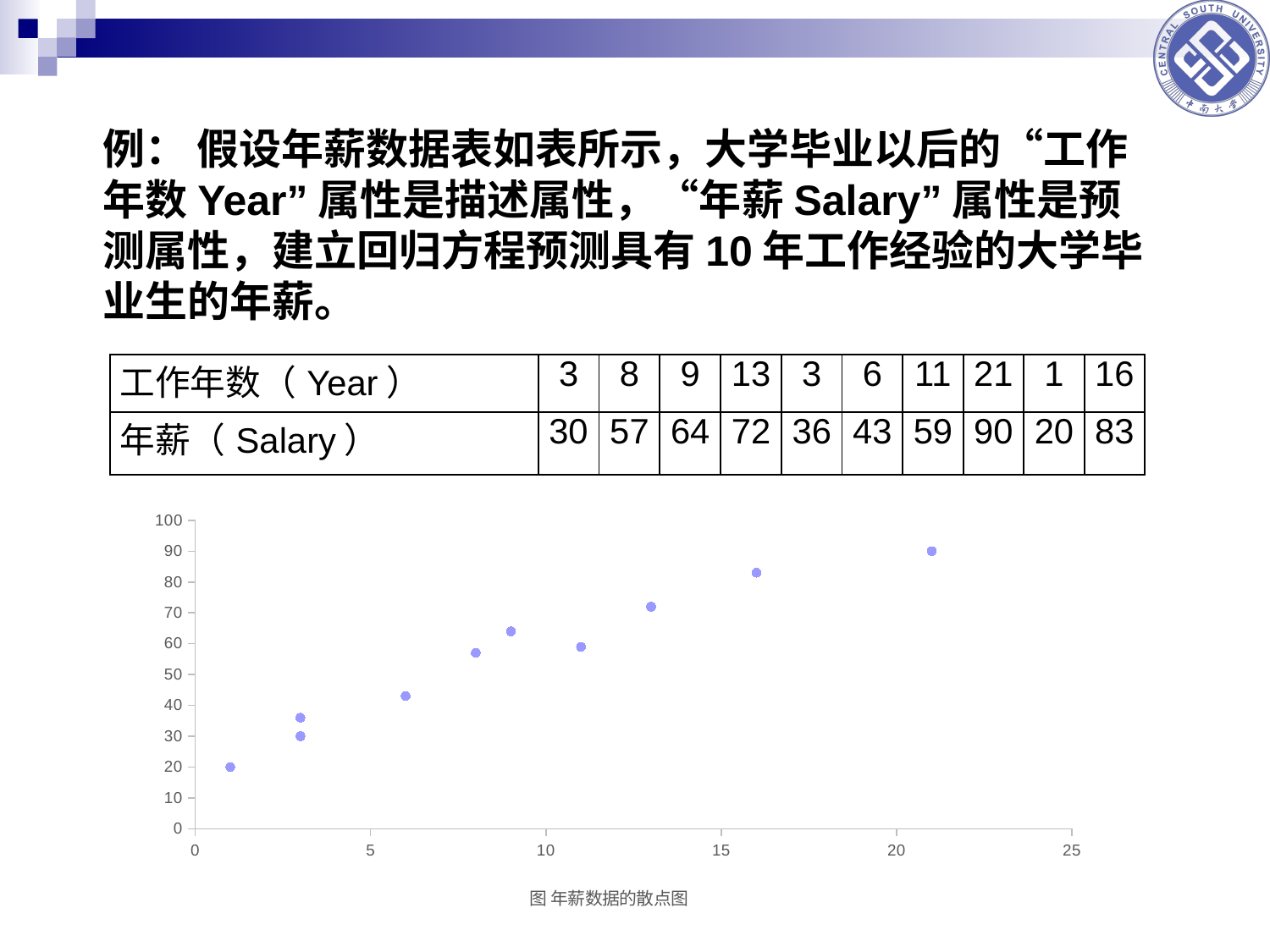

例： 假设年薪数据表如表所示，大学毕业以后的“工作年数Year”属性是描述属性，“年薪Salary”属性是预测属性，建立回归方程预测具有10年工作经验的大学毕业生的年薪。
| 工作年数（Year） | 3 | 8 | 9 | 13 | 3 | 6 | 11 | 21 | 1 | 16 |
| --- | --- | --- | --- | --- | --- | --- | --- | --- | --- | --- |
| 年薪（Salary） | 30 | 57 | 64 | 72 | 36 | 43 | 59 | 90 | 20 | 83 |

### Chart: 图 年薪数据的散点图

| Category | Y 值 |
|---|---|